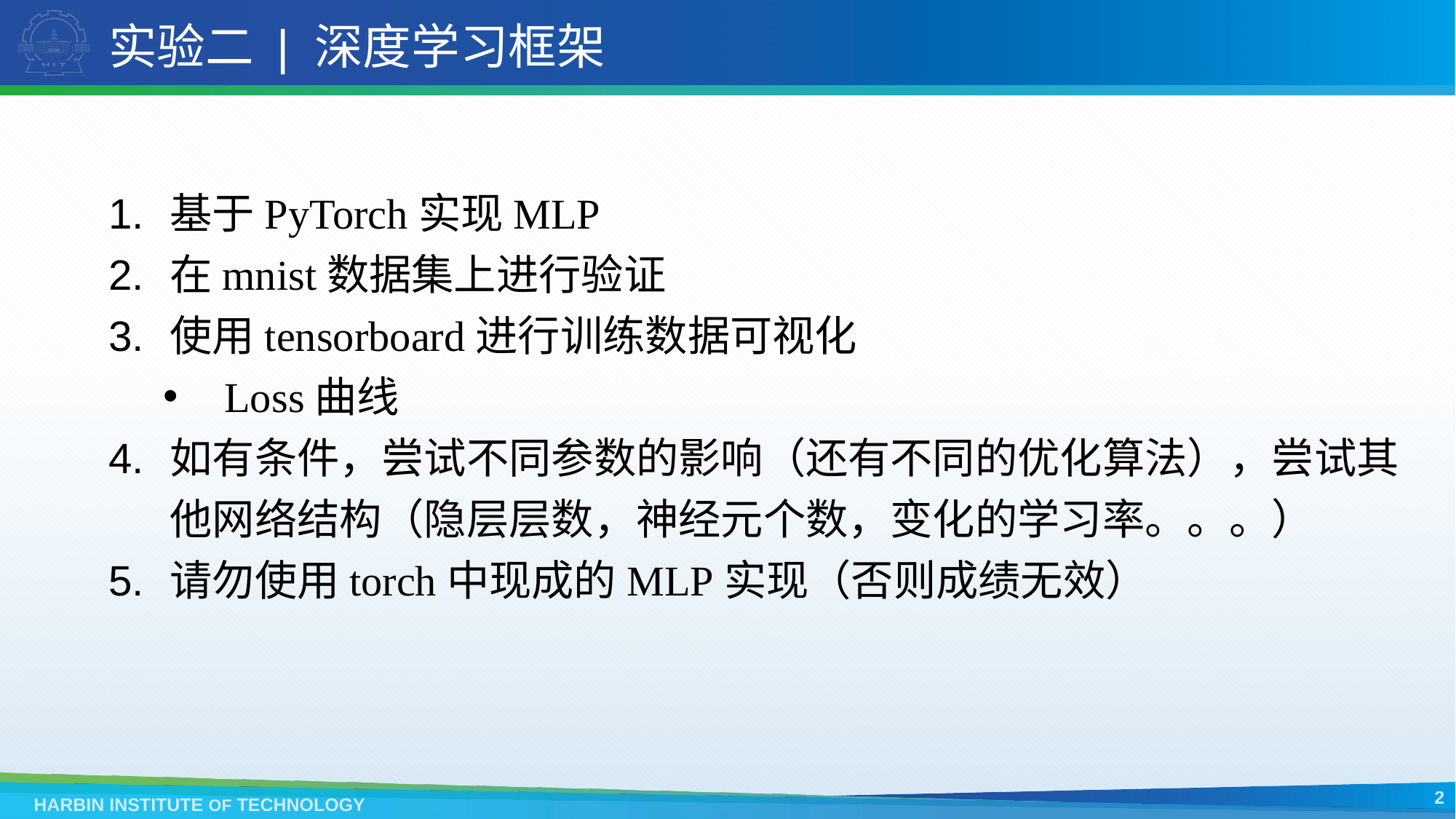

# 实验二 | 深度学习框架
基于PyTorch实现MLP
在mnist数据集上进行验证
使用tensorboard进行训练数据可视化
Loss曲线
如有条件，尝试不同参数的影响（还有不同的优化算法），尝试其他网络结构（隐层层数，神经元个数，变化的学习率。。。）
请勿使用torch中现成的MLP实现（否则成绩无效）
2
HARBIN INSTITUTE OF TECHNOLOGY